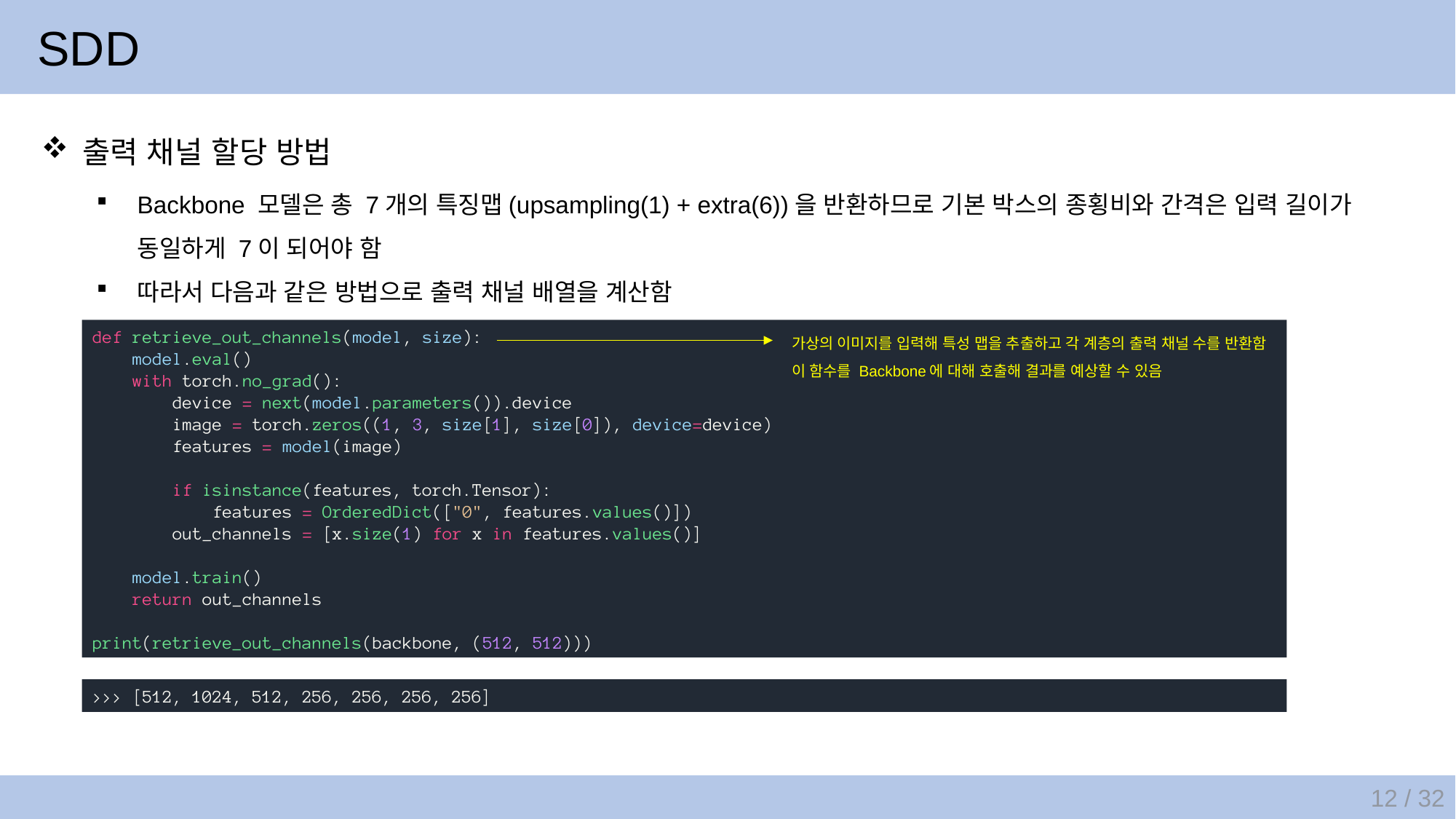

SDD
출력 채널 할당 방법
Backbone 모델은 총 7개의 특징맵(upsampling(1) + extra(6))을 반환하므로 기본 박스의 종횡비와 간격은 입력 길이가
동일하게 7이 되어야 함
따라서 다음과 같은 방법으로 출력 채널 배열을 계산함
def retrieve_out_channels(model, size):
    model.eval()
    with torch.no_grad():
        device = next(model.parameters()).device
        image = torch.zeros((1, 3, size[1], size[0]), device=device)
        features = model(image)
        if isinstance(features, torch.Tensor):
            features = OrderedDict(["0", features.values()])
        out_channels = [x.size(1) for x in features.values()]
    model.train()
    return out_channels
print(retrieve_out_channels(backbone, (512, 512)))
가상의 이미지를 입력해 특성 맵을 추출하고 각 계층의 출력 채널 수를 반환함
이 함수를 Backbone에 대해 호출해 결과를 예상할 수 있음
>>> [512, 1024, 512, 256, 256, 256, 256]
12 / 32